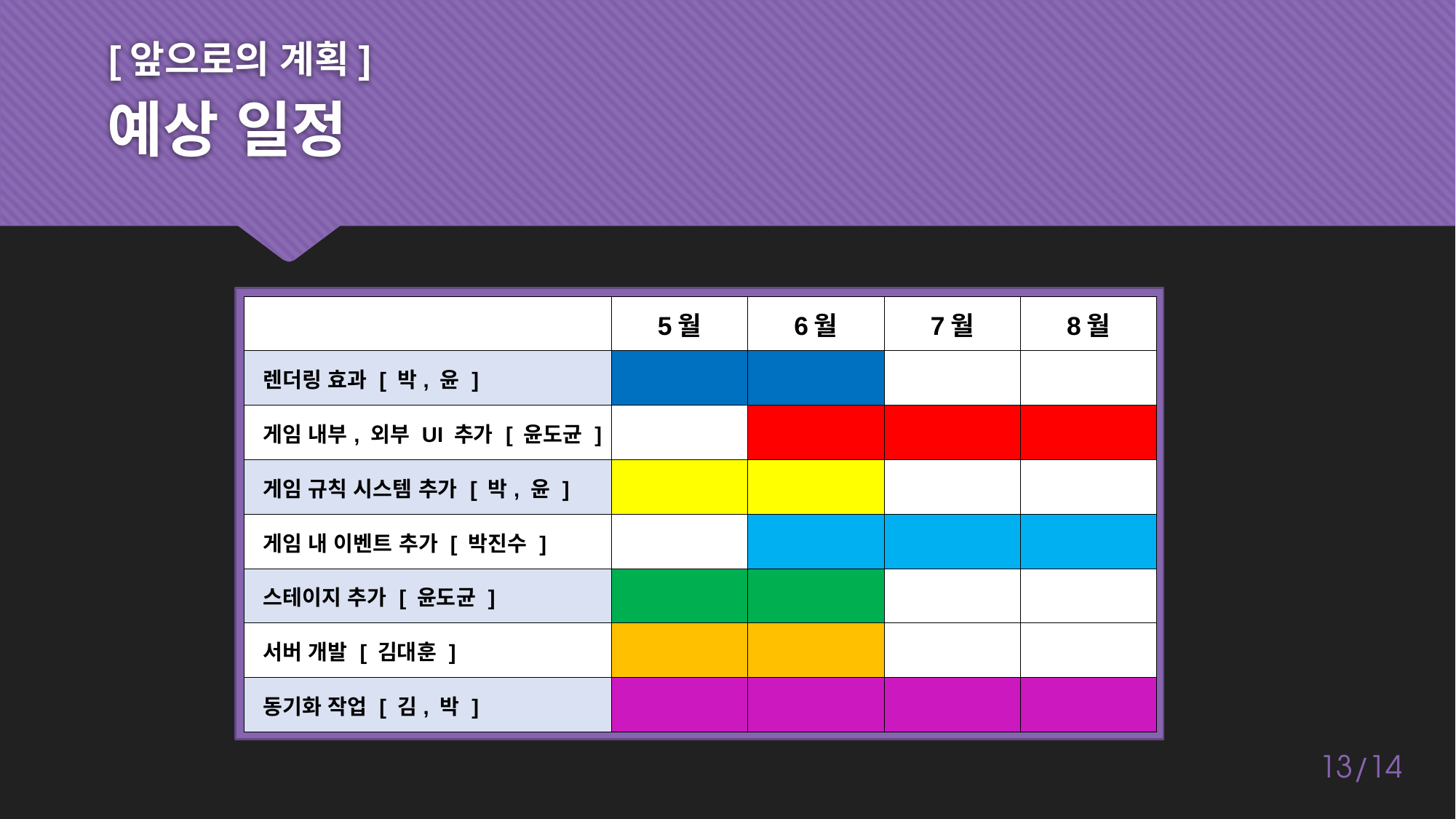

[앞으로의 계획]
# 예상 일정

|  | 5월 | 6월 | 7월 | 8월 |
| --- | --- | --- | --- | --- |
| 렌더링 효과 [ 박, 윤 ] |  |  |  |  |
| 게임 내부, 외부 UI 추가 [ 윤도균 ] |  |  |  |  |
| 게임 규칙 시스템 추가 [ 박, 윤 ] |  |  |  |  |
| 게임 내 이벤트 추가 [ 박진수 ] |  |  |  |  |
| 스테이지 추가 [ 윤도균 ] |  |  |  |  |
| 서버 개발 [ 김대훈 ] |  |  |  |  |
| 동기화 작업 [ 김, 박 ] |  |  |  |  |
13/14